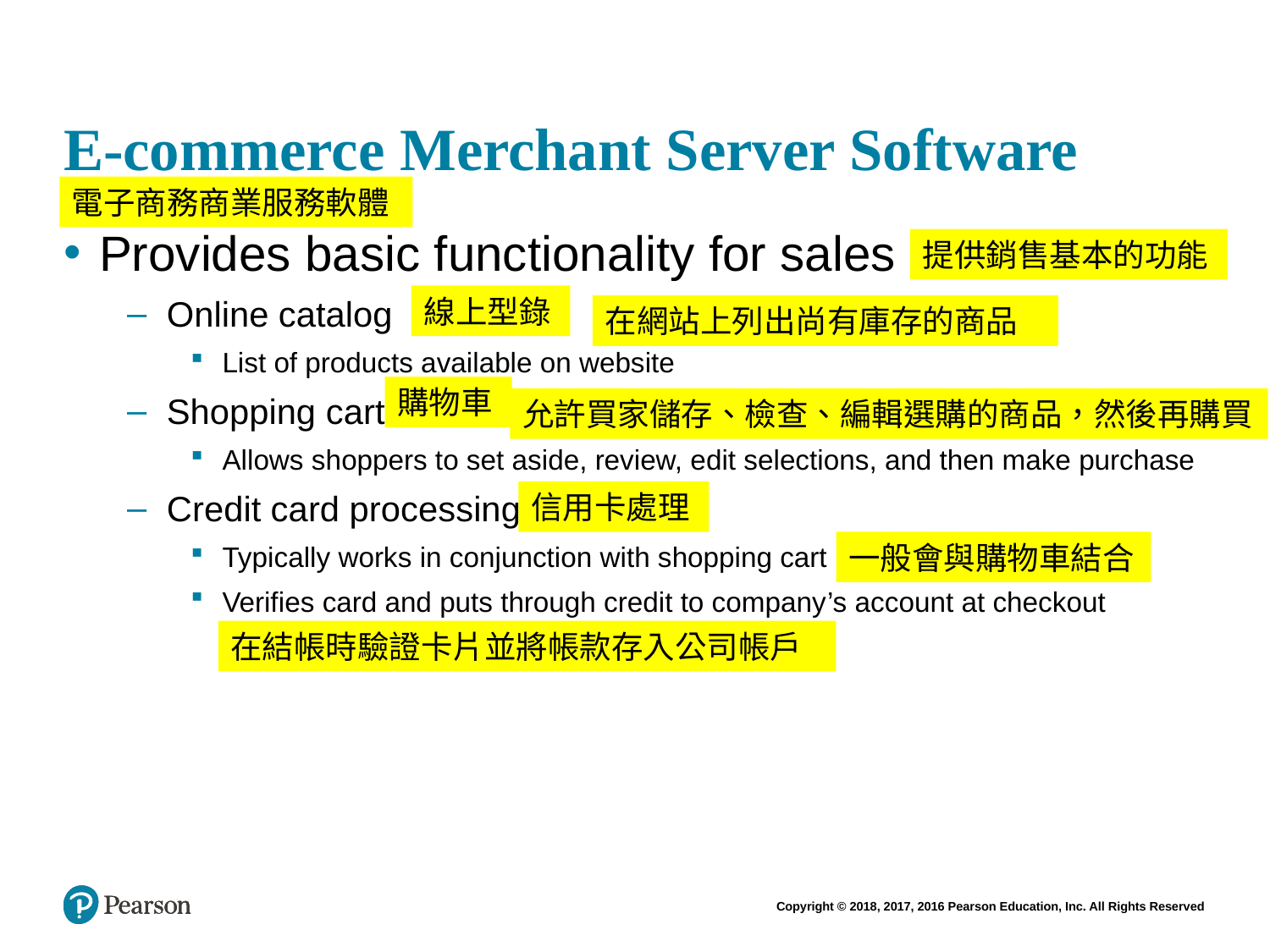

# E-commerce Merchant Server Software
電子商務商業服務軟體
Provides basic functionality for sales
Online catalog
List of products available on website
Shopping cart
Allows shoppers to set aside, review, edit selections, and then make purchase
Credit card processing
Typically works in conjunction with shopping cart
Verifies card and puts through credit to company’s account at checkout
提供銷售基本的功能
線上型錄
在網站上列出尚有庫存的商品
購物車
允許買家儲存、檢查、編輯選購的商品，然後再購買
信用卡處理
一般會與購物車結合
在結帳時驗證卡片並將帳款存入公司帳戶